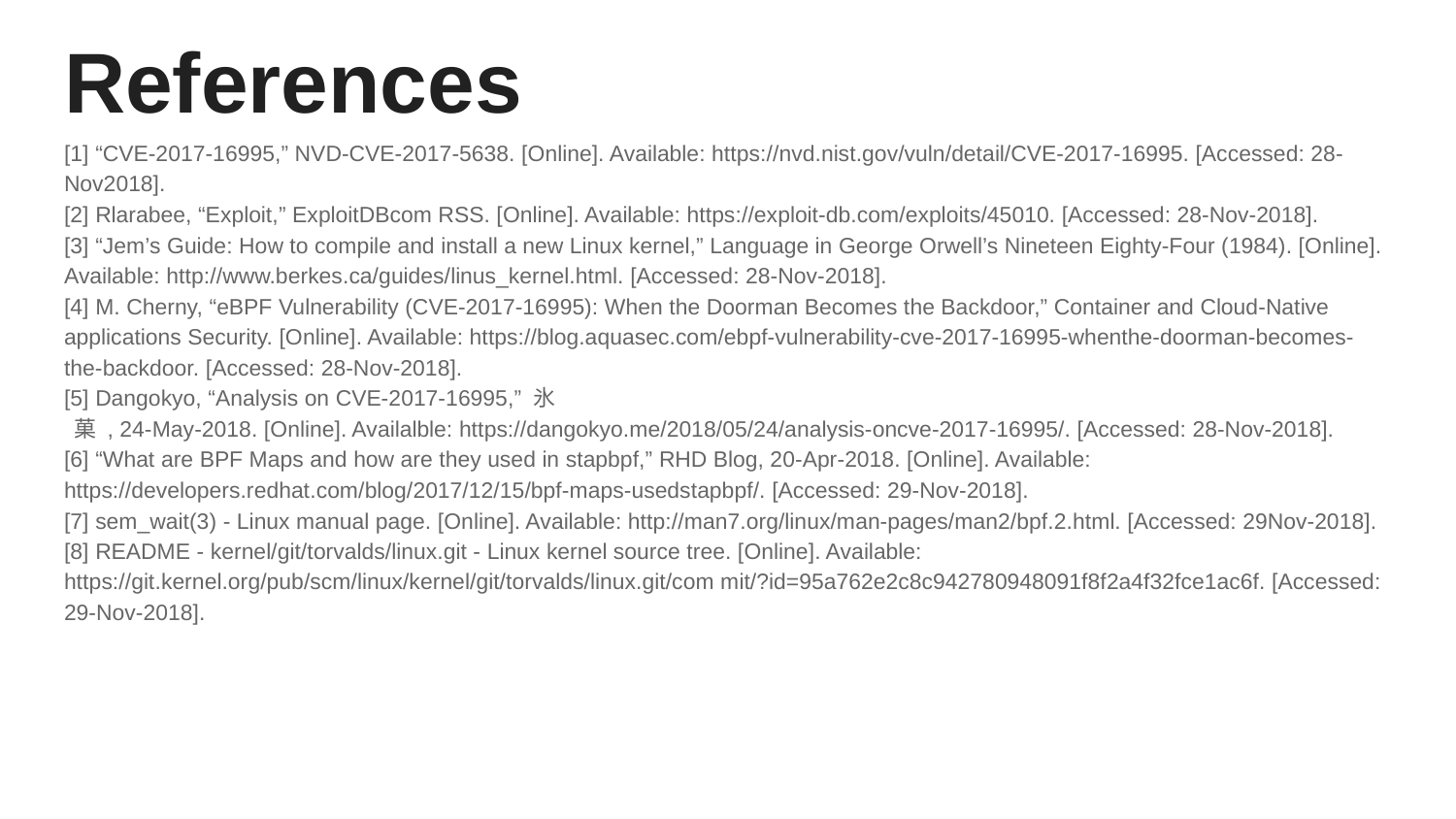

# References
[1] “CVE-2017-16995,” NVD-CVE-2017-5638. [Online]. Available: https://nvd.nist.gov/vuln/detail/CVE-2017-16995. [Accessed: 28-Nov2018].
[2] Rlarabee, “Exploit,” ExploitDBcom RSS. [Online]. Available: https://exploit-db.com/exploits/45010. [Accessed: 28-Nov-2018].
[3] “Jem’s Guide: How to compile and install a new Linux kernel,” Language in George Orwell’s Nineteen Eighty-Four (1984). [Online]. Available: http://www.berkes.ca/guides/linus_kernel.html. [Accessed: 28-Nov-2018].
[4] M. Cherny, “eBPF Vulnerability (CVE-2017-16995): When the Doorman Becomes the Backdoor,” Container and Cloud-Native applications Security. [Online]. Available: https://blog.aquasec.com/ebpf-vulnerability-cve-2017-16995-whenthe-doorman-becomes-the-backdoor. [Accessed: 28-Nov-2018].
[5] Dangokyo, “Analysis on CVE-2017-16995,” 氷
 菓 , 24-May-2018. [Online]. Availalble: https://dangokyo.me/2018/05/24/analysis-oncve-2017-16995/. [Accessed: 28-Nov-2018].
[6] “What are BPF Maps and how are they used in stapbpf,” RHD Blog, 20-Apr-2018. [Online]. Available: https://developers.redhat.com/blog/2017/12/15/bpf-maps-usedstapbpf/. [Accessed: 29-Nov-2018].
[7] sem_wait(3) - Linux manual page. [Online]. Available: http://man7.org/linux/man-pages/man2/bpf.2.html. [Accessed: 29Nov-2018].
[8] README - kernel/git/torvalds/linux.git - Linux kernel source tree. [Online]. Available: https://git.kernel.org/pub/scm/linux/kernel/git/torvalds/linux.git/com mit/?id=95a762e2c8c942780948091f8f2a4f32fce1ac6f. [Accessed: 29-Nov-2018].